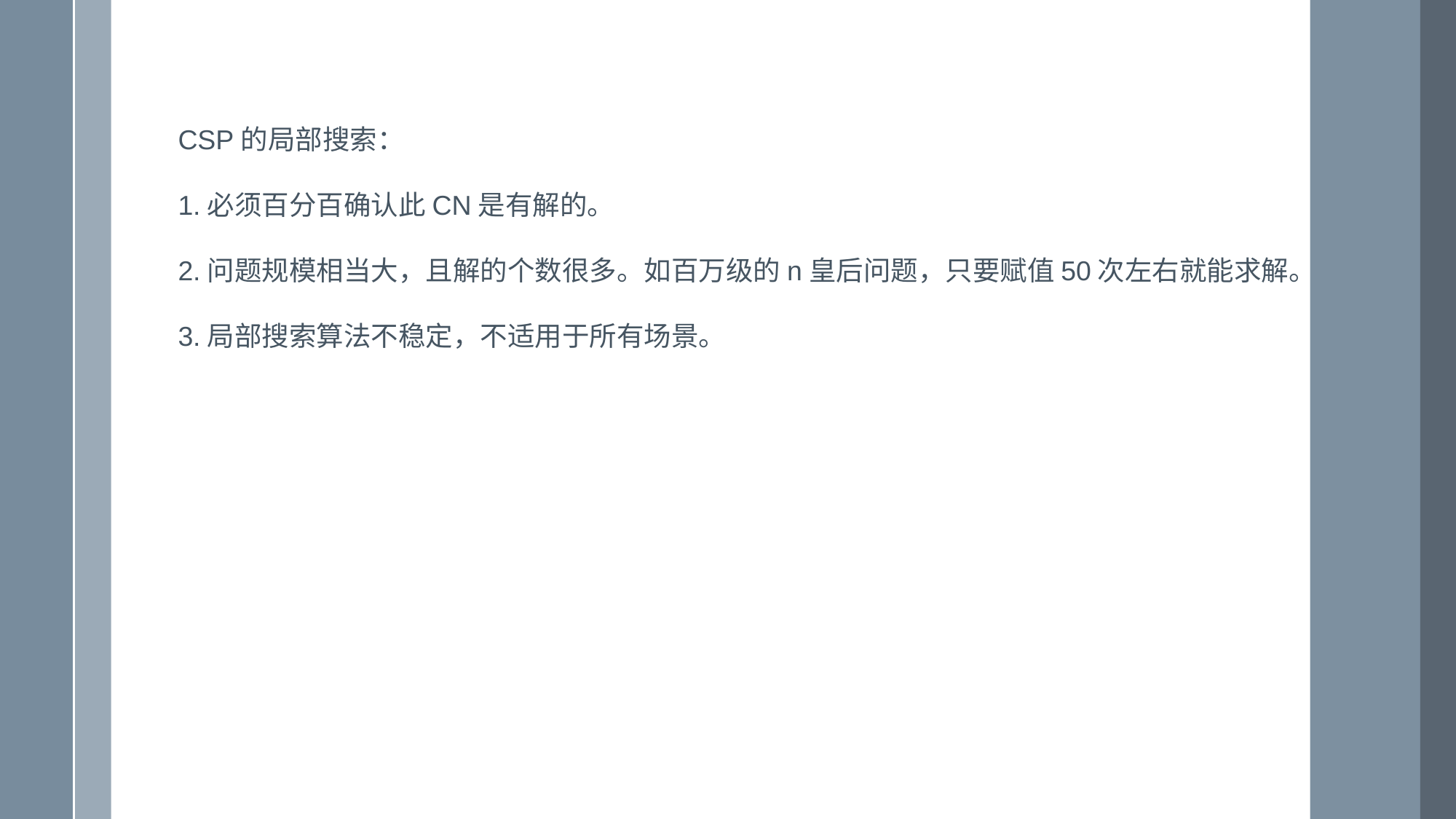

CSP的局部搜索：

1.必须百分百确认此CN是有解的。

2.问题规模相当大，且解的个数很多。如百万级的n皇后问题，只要赋值50次左右就能求解。

3.局部搜索算法不稳定，不适用于所有场景。